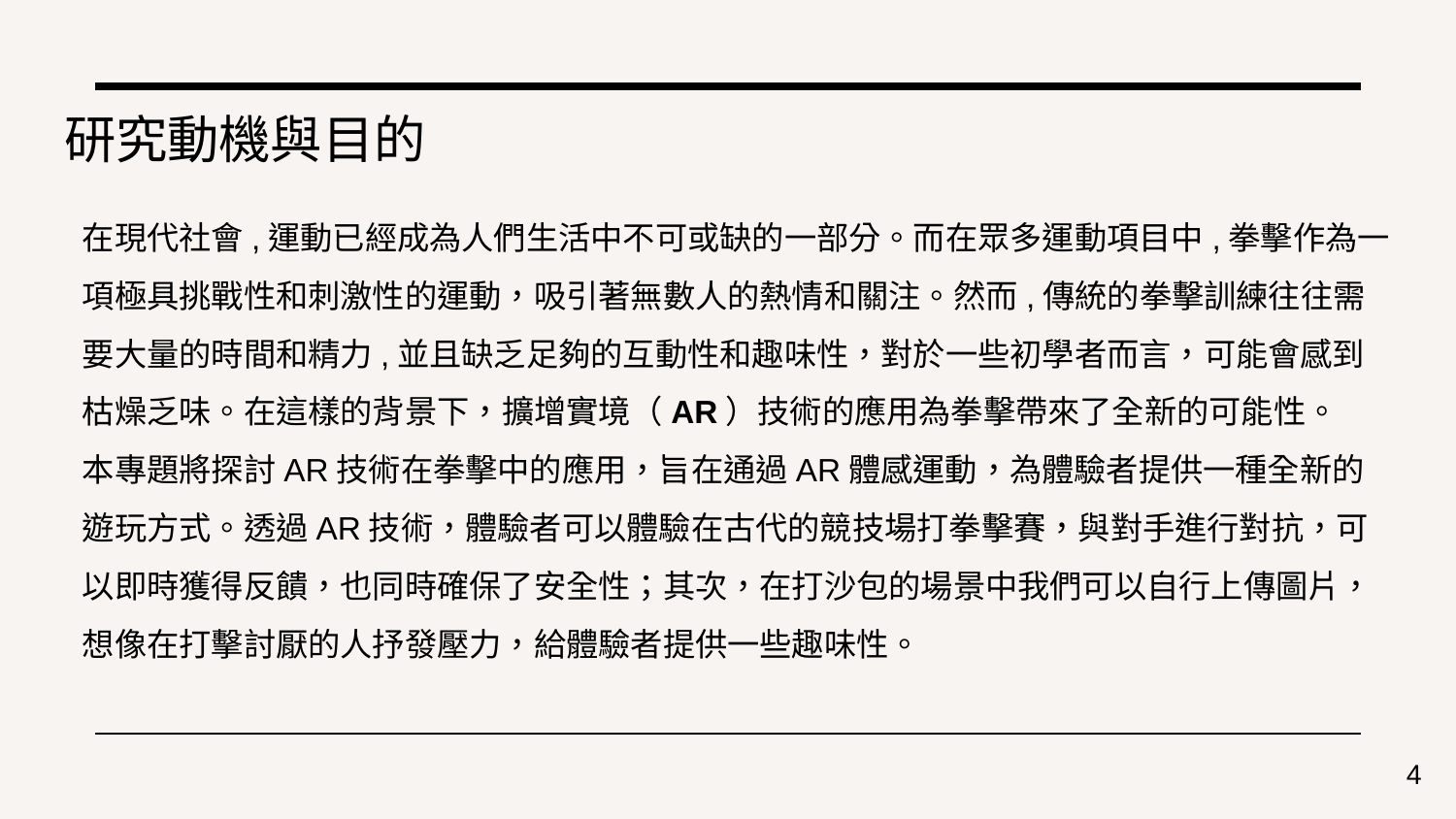

# 研究動機與目的
在現代社會,運動已經成為人們生活中不可或缺的一部分。而在眾多運動項目中,拳擊作為一項極具挑戰性和刺激性的運動，吸引著無數人的熱情和關注。然而,傳統的拳擊訓練往往需要大量的時間和精力,並且缺乏足夠的互動性和趣味性，對於一些初學者而言，可能會感到枯燥乏味。在這樣的背景下，擴增實境（AR）技術的應用為拳擊帶來了全新的可能性。
本專題將探討AR技術在拳擊中的應用，旨在通過AR體感運動，為體驗者提供一種全新的遊玩方式。透過AR技術，體驗者可以體驗在古代的競技場打拳擊賽，與對手進行對抗，可以即時獲得反饋，也同時確保了安全性；其次，在打沙包的場景中我們可以自行上傳圖片，想像在打擊討厭的人抒發壓力，給體驗者提供一些趣味性。

4